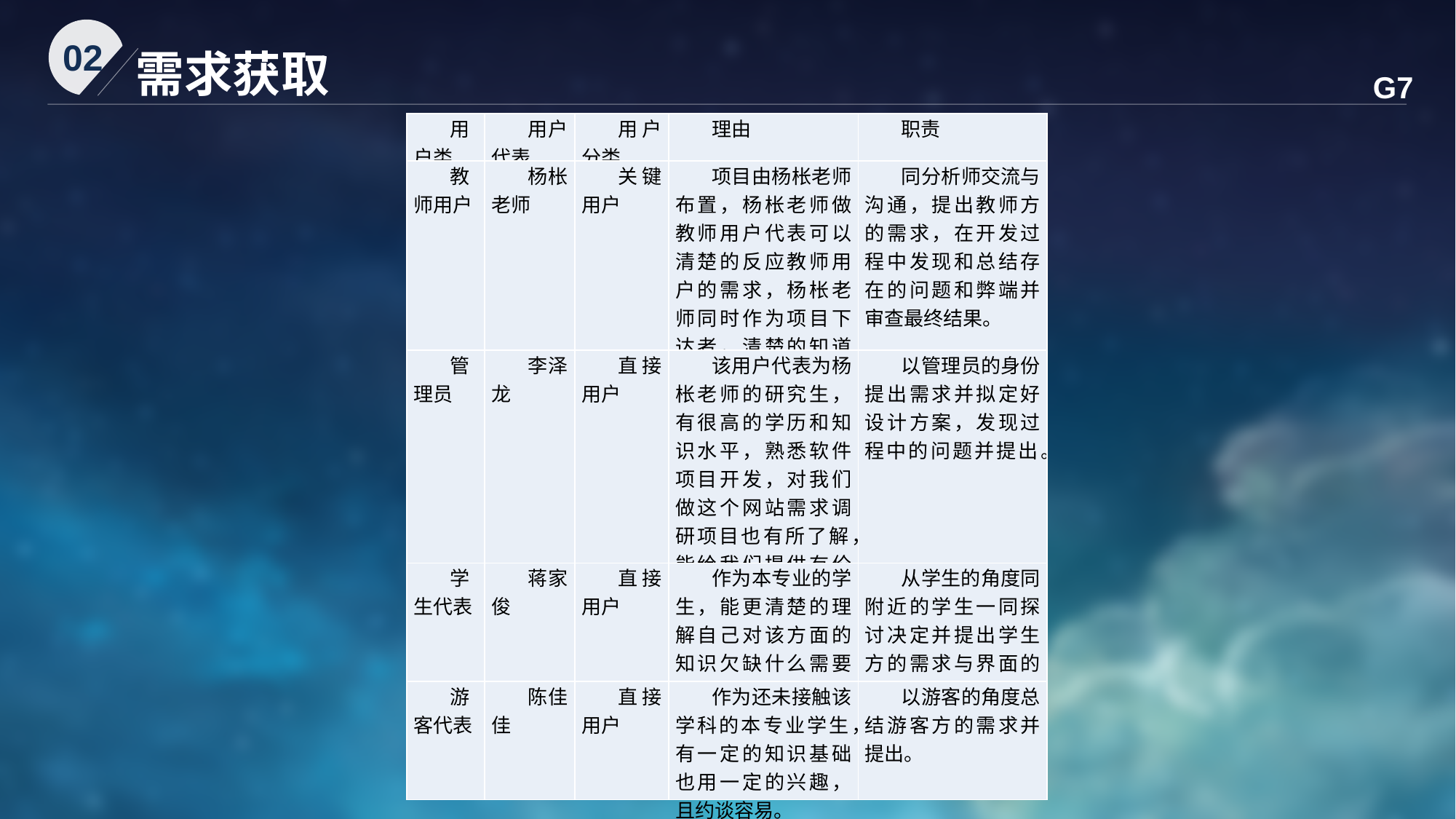

02
需求获取
G7
| 用户类 | 用户代表 | 用户分类 | 理由 | 职责 |
| --- | --- | --- | --- | --- |
| 教师用户 | 杨枨老师 | 关键用户 | 项目由杨枨老师布置，杨枨老师做教师用户代表可以清楚的反应教师用户的需求，杨枨老师同时作为项目下达者，清楚的知道项目内容及要求。 | 同分析师交流与沟通，提出教师方的需求，在开发过程中发现和总结存在的问题和弊端并审查最终结果。 |
| 管理员 | 李泽龙 | 直接用户 | 该用户代表为杨枨老师的研究生，有很高的学历和知识水平，熟悉软件项目开发，对我们做这个网站需求调研项目也有所了解，能给我们提供有价值的管理员需求。 | 以管理员的身份提出需求并拟定好设计方案，发现过程中的问题并提出。 |
| 学生代表 | 蒋家俊 | 直接用户 | 作为本专业的学生，能更清楚的理解自己对该方面的知识欠缺什么需要什么，且约谈容易。 | 从学生的角度同附近的学生一同探讨决定并提出学生方的需求与界面的要求。 |
| 游客代表 | 陈佳佳 | 直接用户 | 作为还未接触该学科的本专业学生，有一定的知识基础也用一定的兴趣，且约谈容易。 | 以游客的角度总结游客方的需求并提出。 |